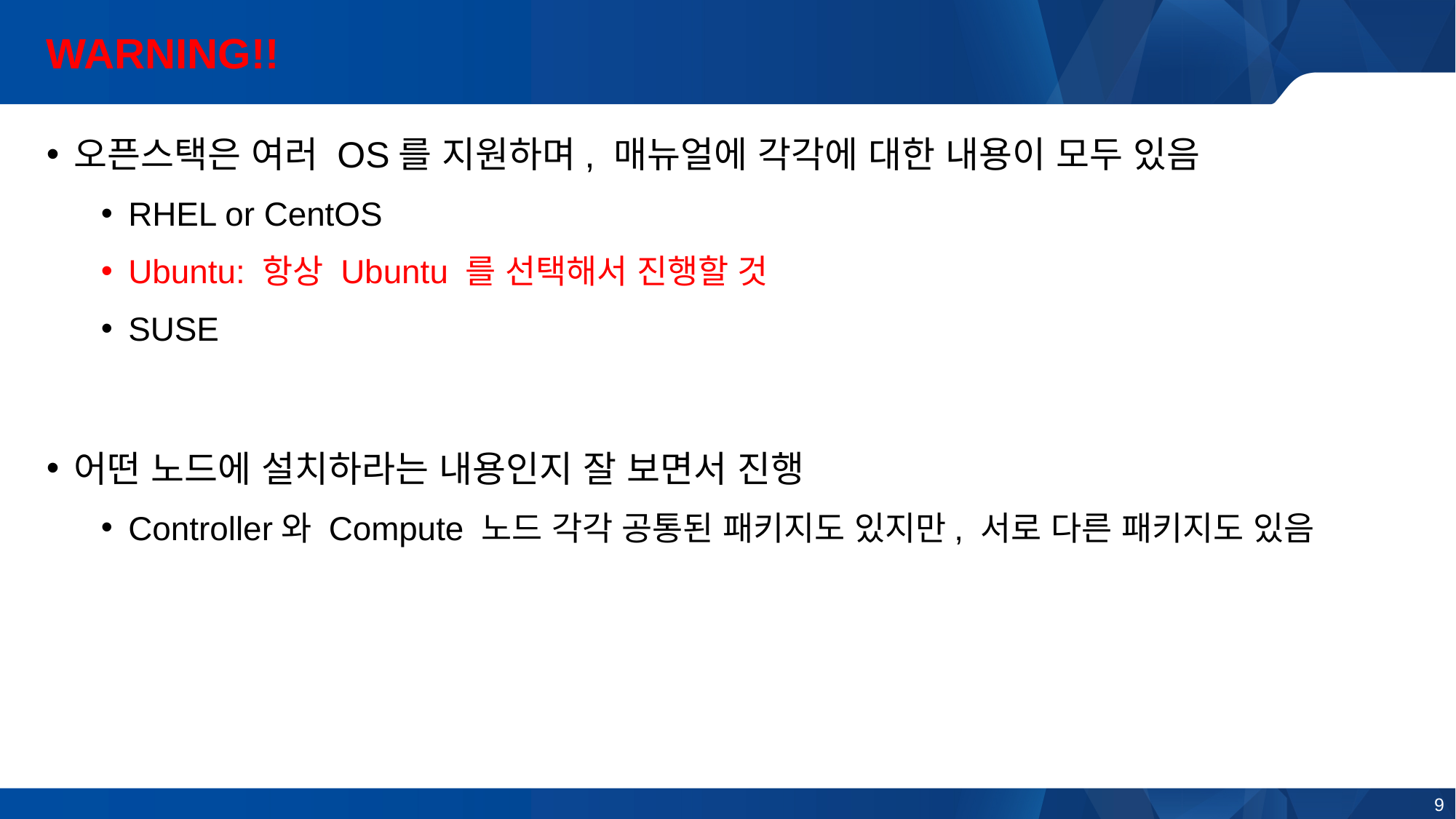

# WARNING!!
오픈스택은 여러 OS를 지원하며, 매뉴얼에 각각에 대한 내용이 모두 있음
RHEL or CentOS
Ubuntu: 항상 Ubuntu 를 선택해서 진행할 것
SUSE

어떤 노드에 설치하라는 내용인지 잘 보면서 진행
Controller와 Compute 노드 각각 공통된 패키지도 있지만, 서로 다른 패키지도 있음
9